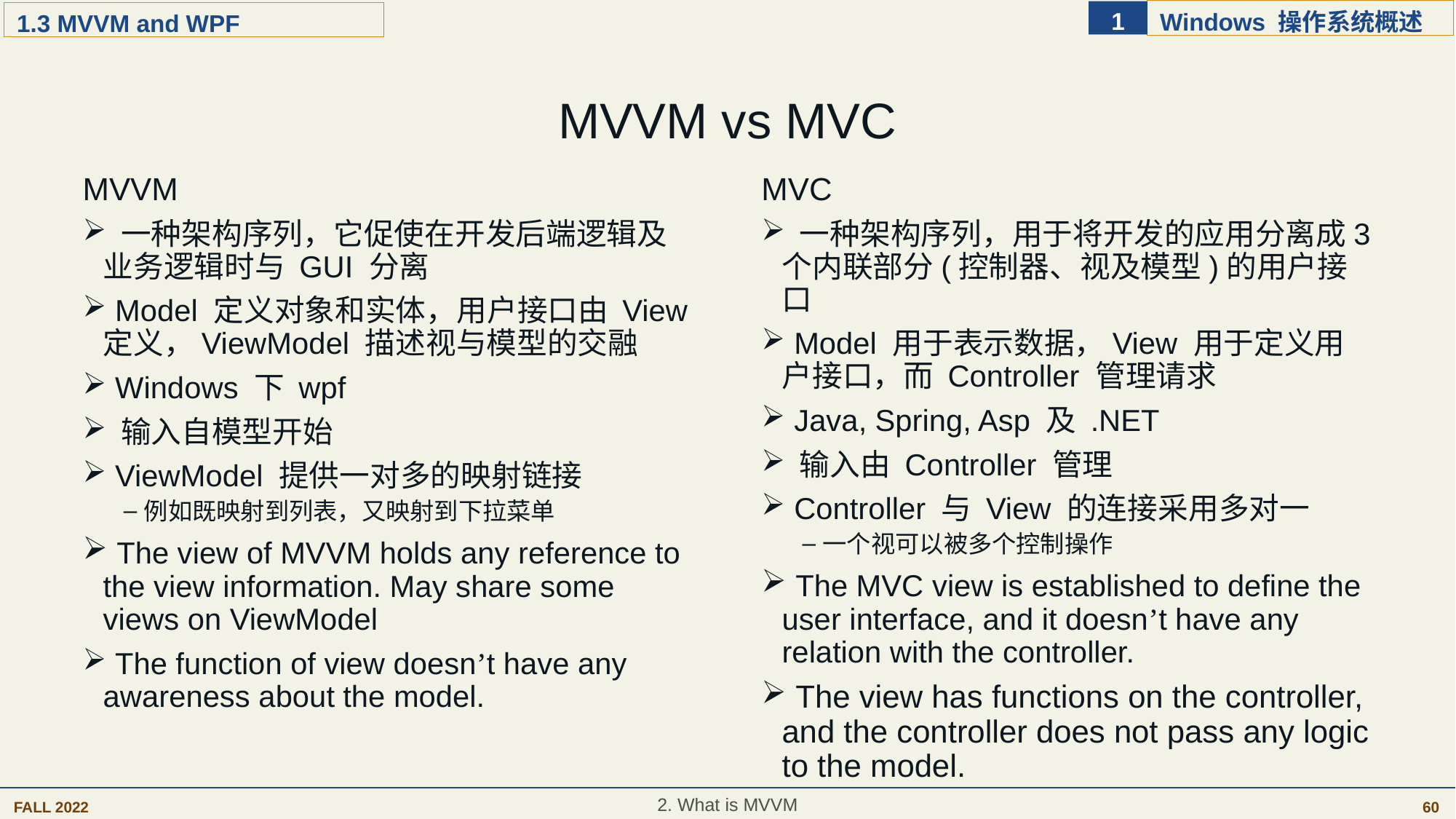

MVVM vs MVC
MVVM
 一种架构序列，它促使在开发后端逻辑及业务逻辑时与 GUI 分离
 Model 定义对象和实体，用户接口由 View 定义，ViewModel 描述视与模型的交融
 Windows 下 wpf
 输入自模型开始
 ViewModel 提供一对多的映射链接
例如既映射到列表，又映射到下拉菜单
 The view of MVVM holds any reference to the view information. May share some views on ViewModel
 The function of view doesn’t have any awareness about the model.
MVC
 一种架构序列，用于将开发的应用分离成3个内联部分(控制器、视及模型)的用户接口
 Model 用于表示数据，View 用于定义用户接口，而 Controller 管理请求
 Java, Spring, Asp 及 .NET
 输入由 Controller 管理
 Controller 与 View 的连接采用多对一
一个视可以被多个控制操作
 The MVC view is established to define the user interface, and it doesn’t have any relation with the controller.
 The view has functions on the controller, and the controller does not pass any logic to the model.
2. What is MVVM